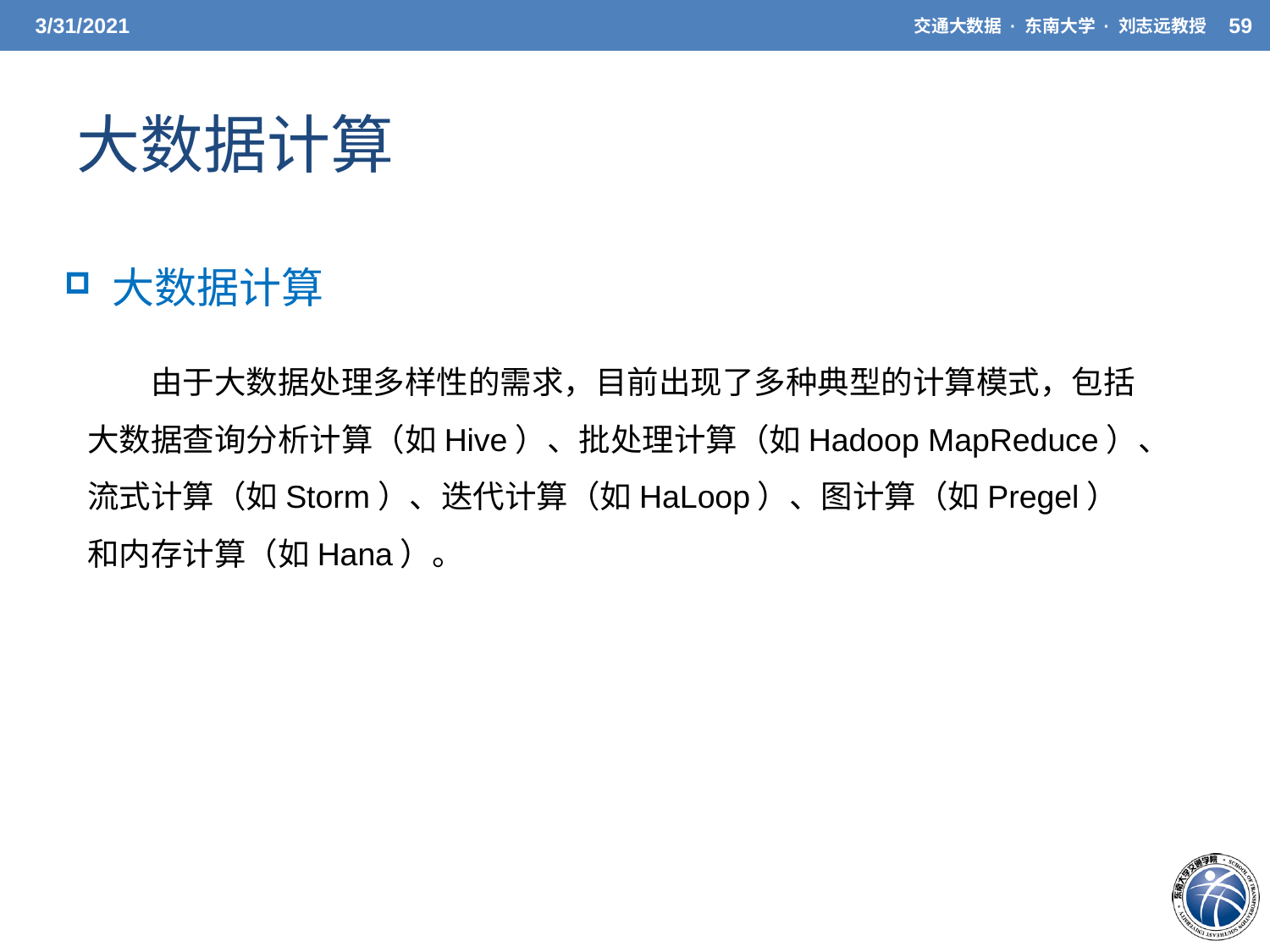

3/31/2021
交通大数据 · 东南大学 · 刘志远教授
59
# 大数据计算

大数据计算
由于大数据处理多样性的需求，目前出现了多种典型的计算模式，包括大数据查询分析计算（如Hive）、批处理计算（如Hadoop MapReduce）、流式计算（如Storm）、迭代计算（如HaLoop）、图计算（如Pregel）和内存计算（如Hana）。